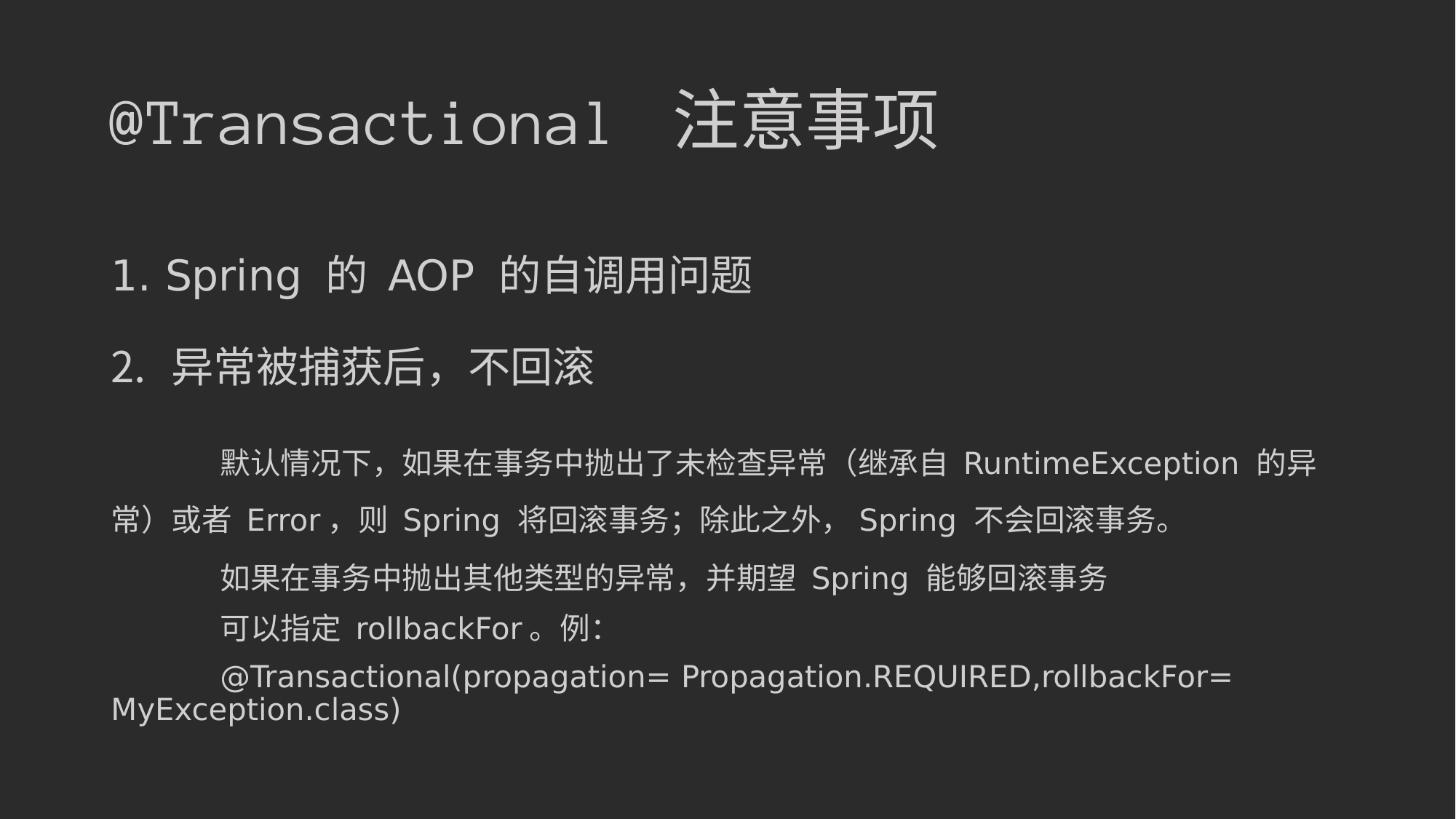

# @Transactional 注意事项
 Spring 的 AOP 的自调用问题
 异常被捕获后，不回滚
	默认情况下，如果在事务中抛出了未检查异常（继承自 RuntimeException 的异常）或者 Error，则 Spring 将回滚事务；除此之外，Spring 不会回滚事务。
	如果在事务中抛出其他类型的异常，并期望 Spring 能够回滚事务
	可以指定 rollbackFor。例：
	@Transactional(propagation= Propagation.REQUIRED,rollbackFor= MyException.class)